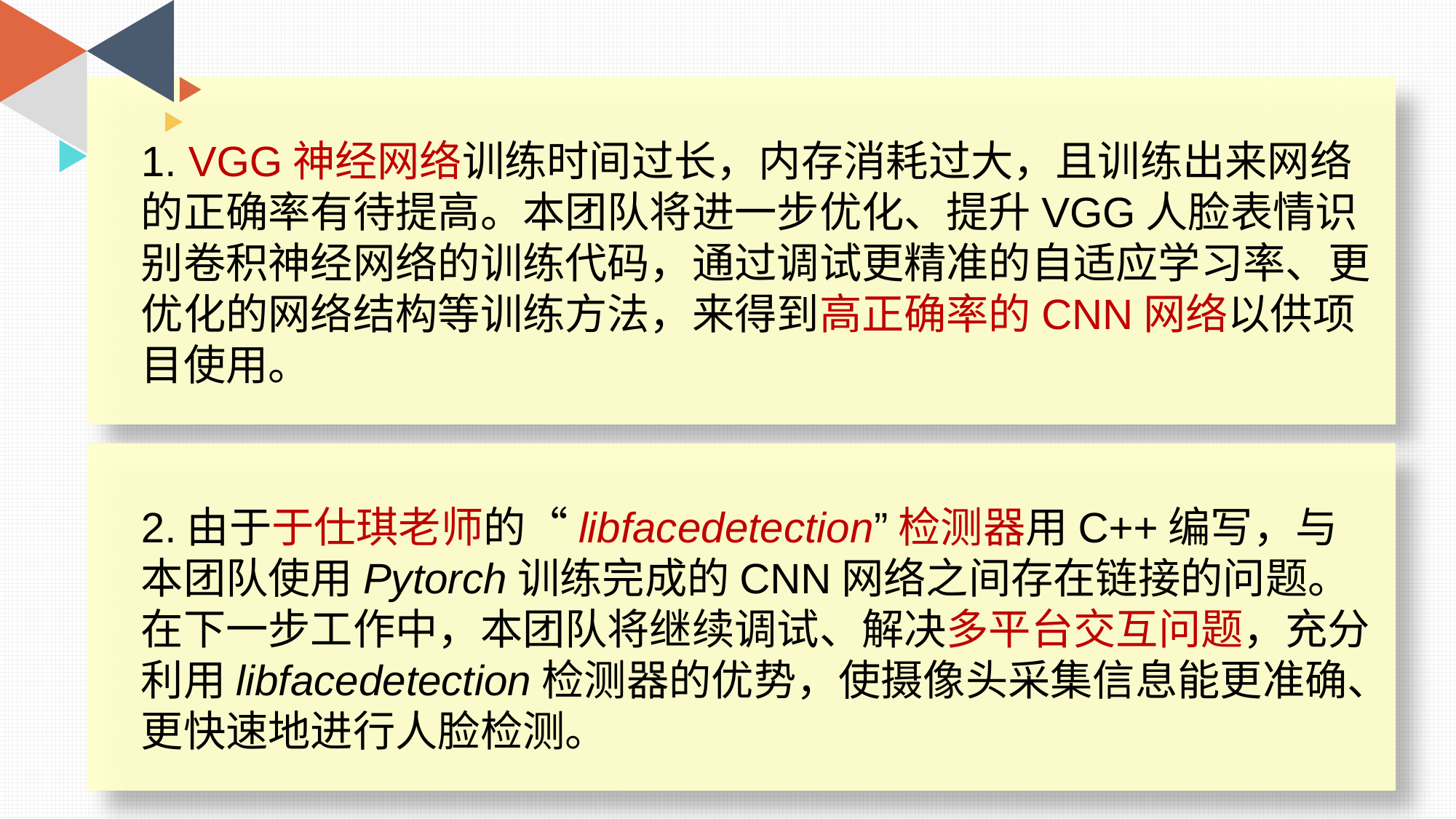

1. VGG神经网络训练时间过长，内存消耗过大，且训练出来网络的正确率有待提高。本团队将进一步优化、提升VGG人脸表情识别卷积神经网络的训练代码，通过调试更精准的自适应学习率、更优化的网络结构等训练方法，来得到高正确率的CNN网络以供项目使用。

2.由于于仕琪老师的“libfacedetection”检测器用C++编写，与本团队使用Pytorch训练完成的CNN网络之间存在链接的问题。在下一步工作中，本团队将继续调试、解决多平台交互问题，充分利用libfacedetection检测器的优势，使摄像头采集信息能更准确、更快速地进行人脸检测。